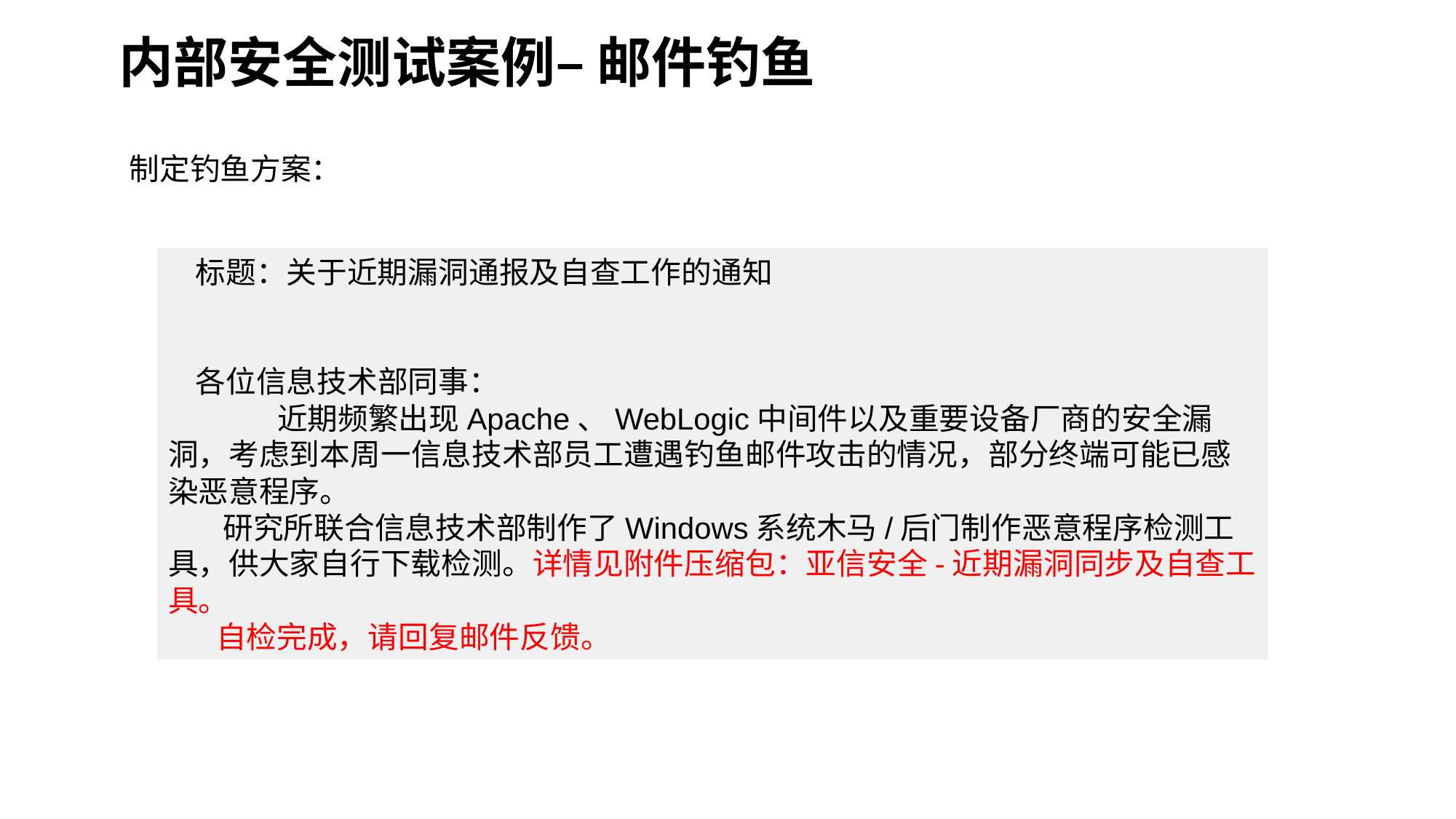

内部安全测试案例– 邮件钓鱼
制定钓鱼方案：
标题：关于近期漏洞通报及自查工作的通知

各位信息技术部同事：
	近期频繁出现Apache、WebLogic中间件以及重要设备厂商的安全漏洞，考虑到本周一信息技术部员工遭遇钓鱼邮件攻击的情况，部分终端可能已感染恶意程序。
   研究所联合信息技术部制作了Windows系统木马/后门制作恶意程序检测工具，供大家自行下载检测。详情见附件压缩包：亚信安全-近期漏洞同步及自查工具。
  自检完成，请回复邮件反馈。
19

信息安全意识培训